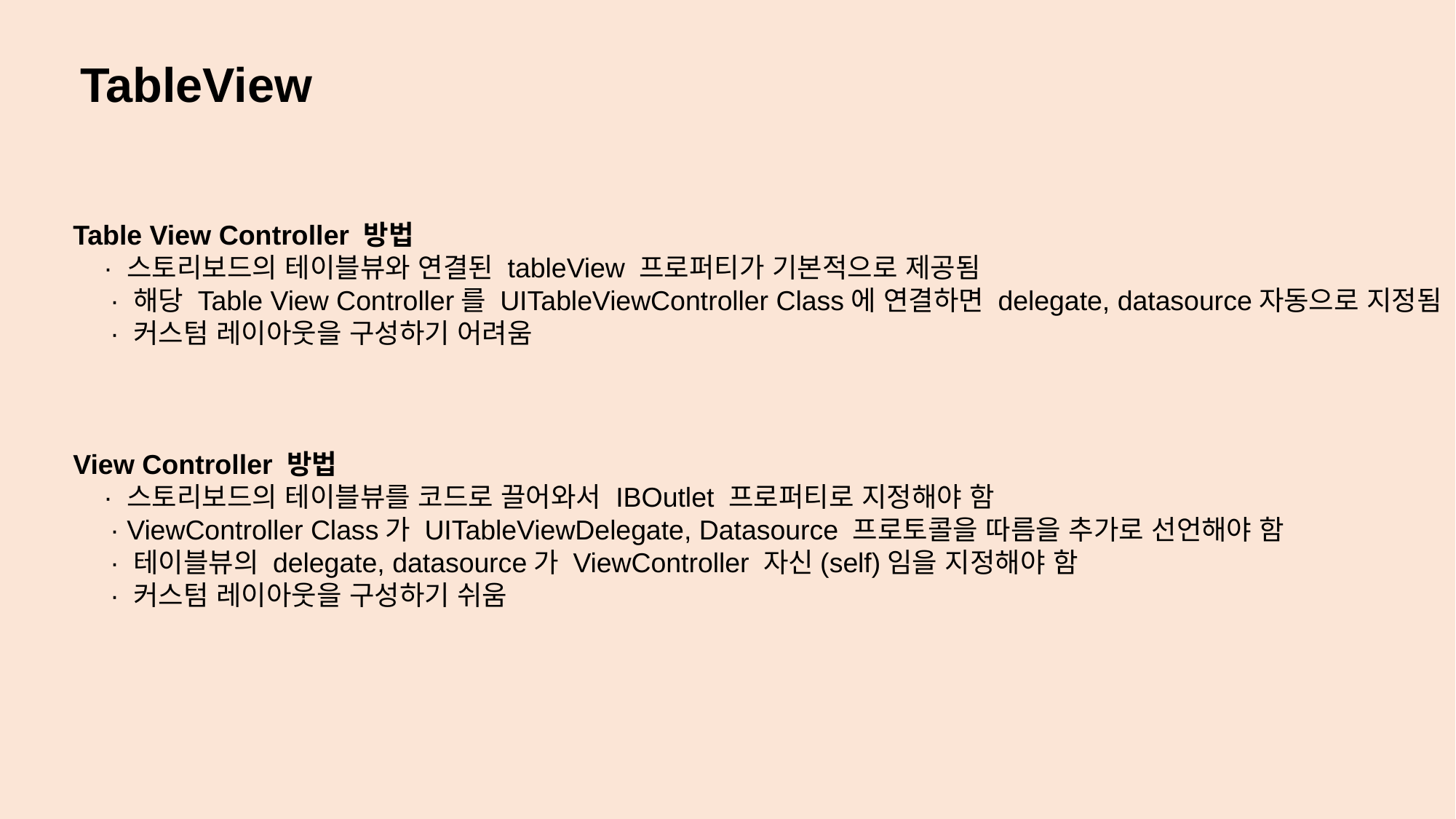

TableView
Table View Controller 방법
    · 스토리보드의 테이블뷰와 연결된 tableView 프로퍼티가 기본적으로 제공됨
    · 해당 Table View Controller를 UITableViewController Class에 연결하면 delegate, datasource자동으로 지정됨
    · 커스텀 레이아웃을 구성하기 어려움
View Controller 방법
    · 스토리보드의 테이블뷰를 코드로 끌어와서 IBOutlet 프로퍼티로 지정해야 함
    · ViewController Class가 UITableViewDelegate, Datasource 프로토콜을 따름을 추가로 선언해야 함
    · 테이블뷰의 delegate, datasource가 ViewController 자신(self)임을 지정해야 함
    · 커스텀 레이아웃을 구성하기 쉬움